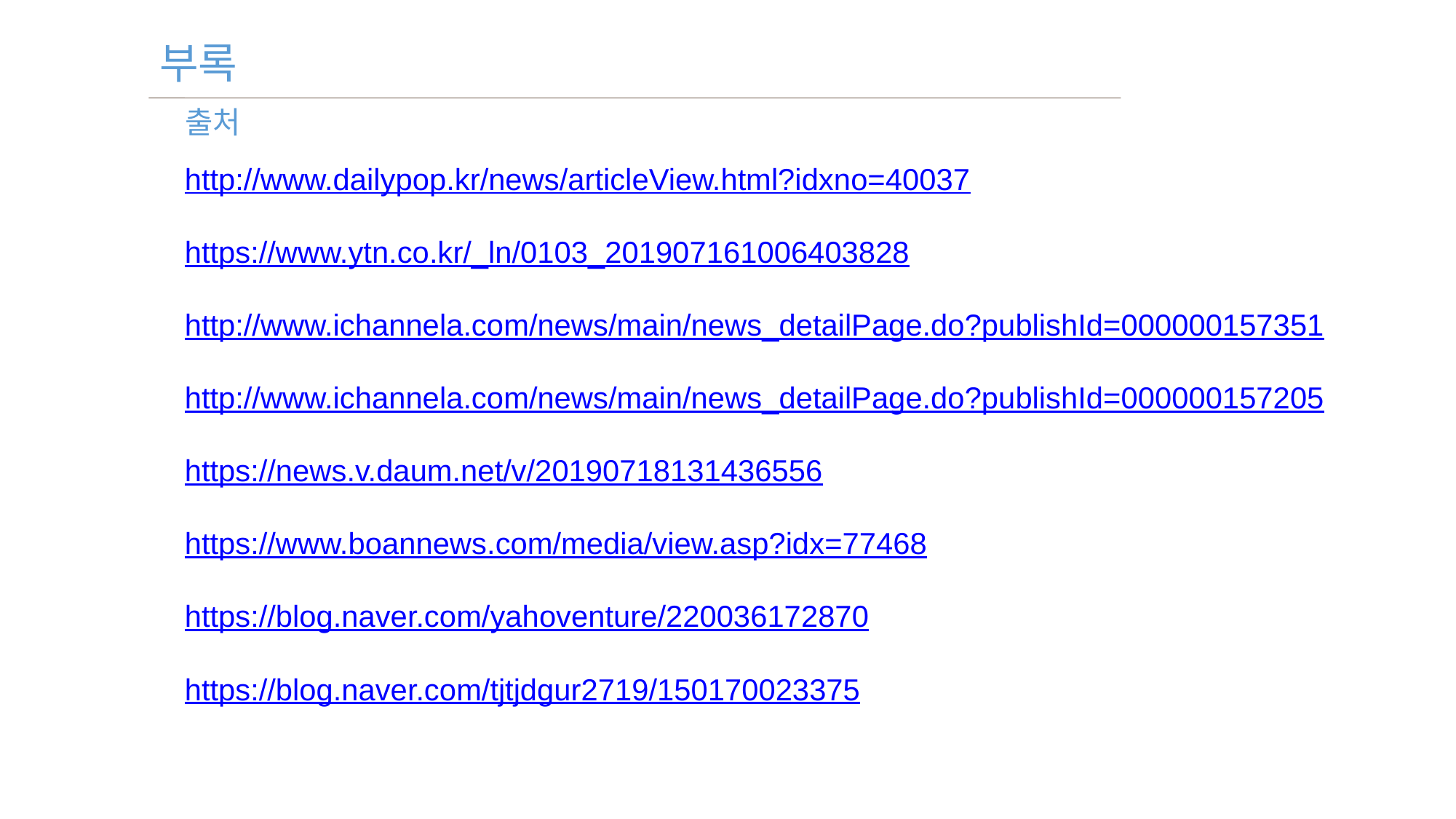

부록
출처
http://www.dailypop.kr/news/articleView.html?idxno=40037

https://www.ytn.co.kr/_ln/0103_201907161006403828

http://www.ichannela.com/news/main/news_detailPage.do?publishId=000000157351

http://www.ichannela.com/news/main/news_detailPage.do?publishId=000000157205

https://news.v.daum.net/v/20190718131436556

https://www.boannews.com/media/view.asp?idx=77468

https://blog.naver.com/yahoventure/220036172870

https://blog.naver.com/tjtjdgur2719/150170023375